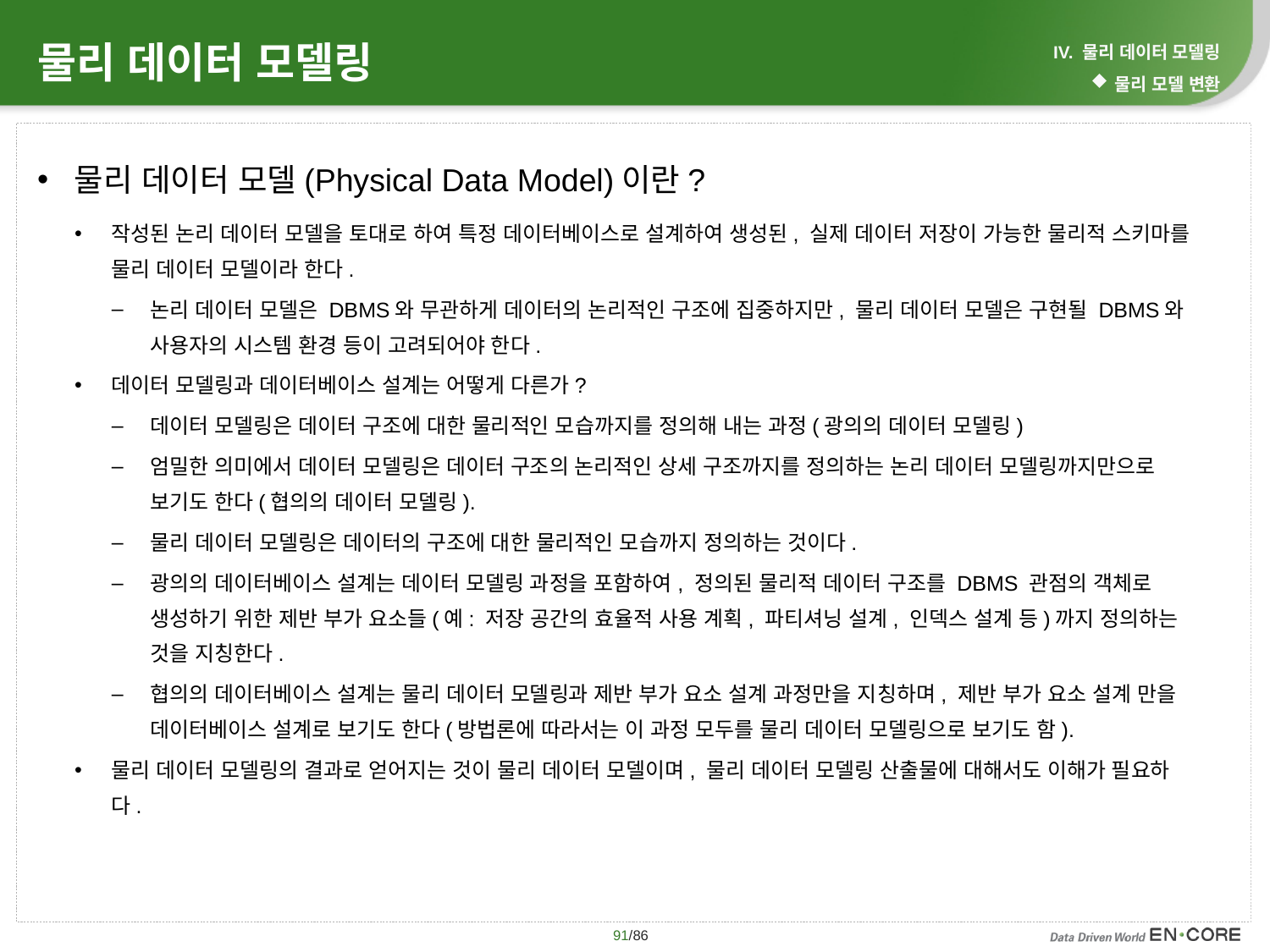

# 물리 데이터 모델링
IV. 물리 데이터 모델링
물리 모델 변환
물리 데이터 모델(Physical Data Model)이란?
작성된 논리 데이터 모델을 토대로 하여 특정 데이터베이스로 설계하여 생성된, 실제 데이터 저장이 가능한 물리적 스키마를 물리 데이터 모델이라 한다.
논리 데이터 모델은 DBMS와 무관하게 데이터의 논리적인 구조에 집중하지만, 물리 데이터 모델은 구현될 DBMS와 사용자의 시스템 환경 등이 고려되어야 한다.
데이터 모델링과 데이터베이스 설계는 어떻게 다른가?
데이터 모델링은 데이터 구조에 대한 물리적인 모습까지를 정의해 내는 과정(광의의 데이터 모델링)
엄밀한 의미에서 데이터 모델링은 데이터 구조의 논리적인 상세 구조까지를 정의하는 논리 데이터 모델링까지만으로 보기도 한다(협의의 데이터 모델링).
물리 데이터 모델링은 데이터의 구조에 대한 물리적인 모습까지 정의하는 것이다.
광의의 데이터베이스 설계는 데이터 모델링 과정을 포함하여, 정의된 물리적 데이터 구조를 DBMS 관점의 객체로 생성하기 위한 제반 부가 요소들(예: 저장 공간의 효율적 사용 계획, 파티셔닝 설계, 인덱스 설계 등)까지 정의하는 것을 지칭한다.
협의의 데이터베이스 설계는 물리 데이터 모델링과 제반 부가 요소 설계 과정만을 지칭하며, 제반 부가 요소 설계 만을 데이터베이스 설계로 보기도 한다(방법론에 따라서는 이 과정 모두를 물리 데이터 모델링으로 보기도 함).
물리 데이터 모델링의 결과로 얻어지는 것이 물리 데이터 모델이며, 물리 데이터 모델링 산출물에 대해서도 이해가 필요하다.